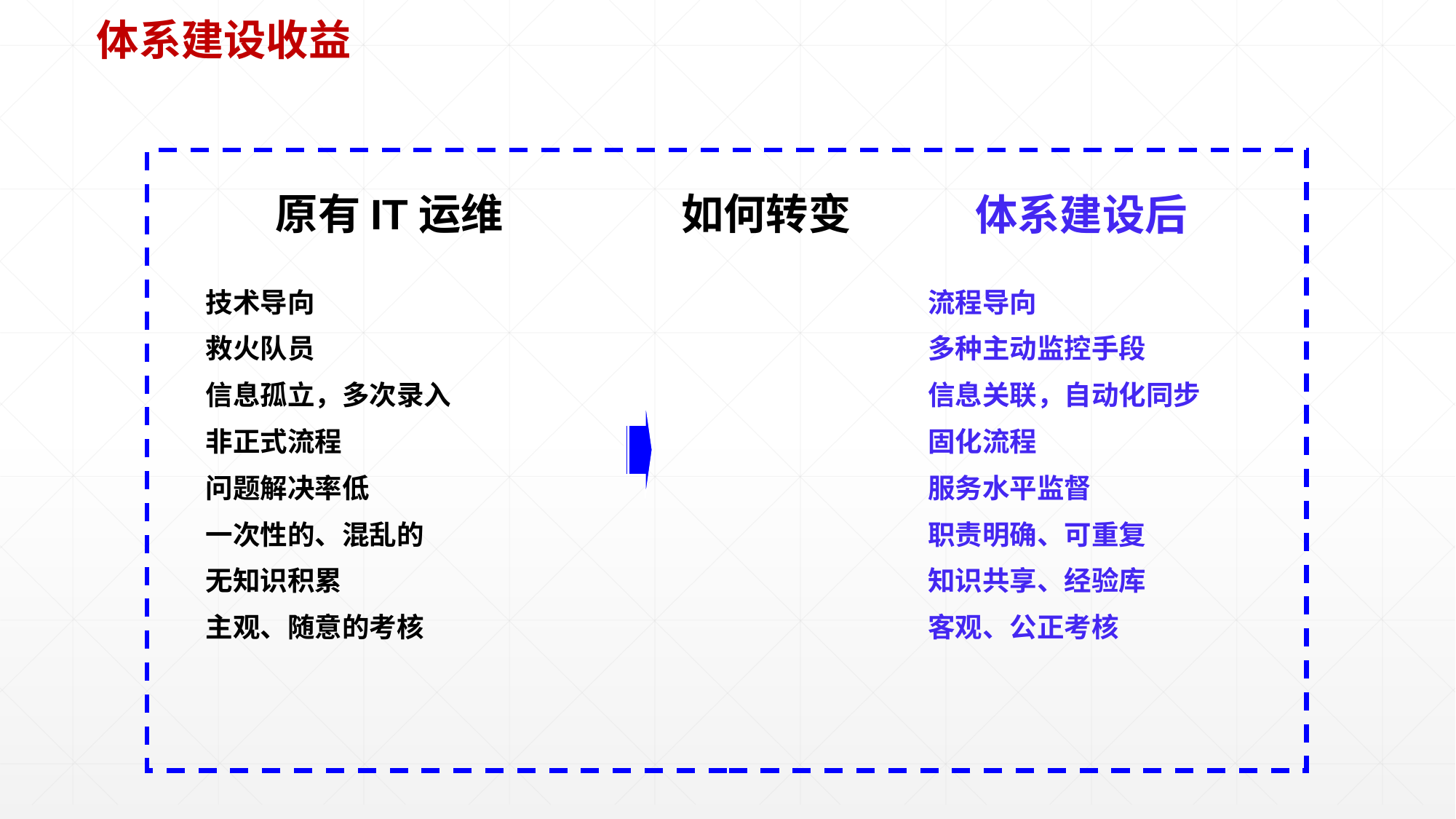

体系建设收益

如何转变
原有IT运维
体系建设后
技术导向
救火队员
信息孤立，多次录入
非正式流程
问题解决率低
一次性的、混乱的
无知识积累
主观、随意的考核
流程导向
多种主动监控手段
信息关联，自动化同步
固化流程
服务水平监督
职责明确、可重复
知识共享、经验库
客观、公正考核